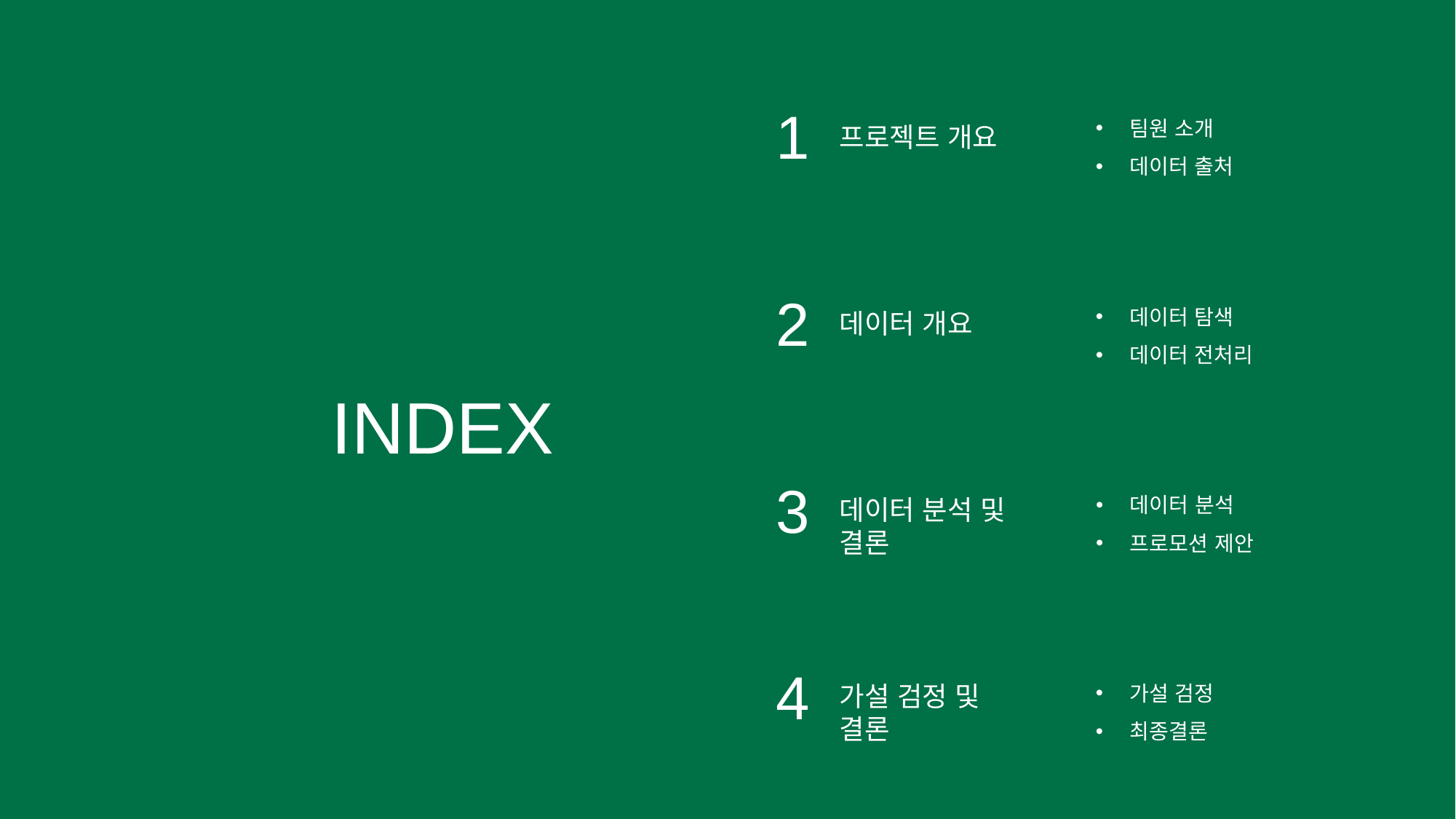

1
팀원 소개
데이터 출처
프로젝트 개요
2
데이터 탐색
데이터 전처리
데이터 개요
INDEX
3
데이터 분석
프로모션 제안
데이터 분석 및 결론
4
가설 검정
최종결론
가설 검정 및 결론